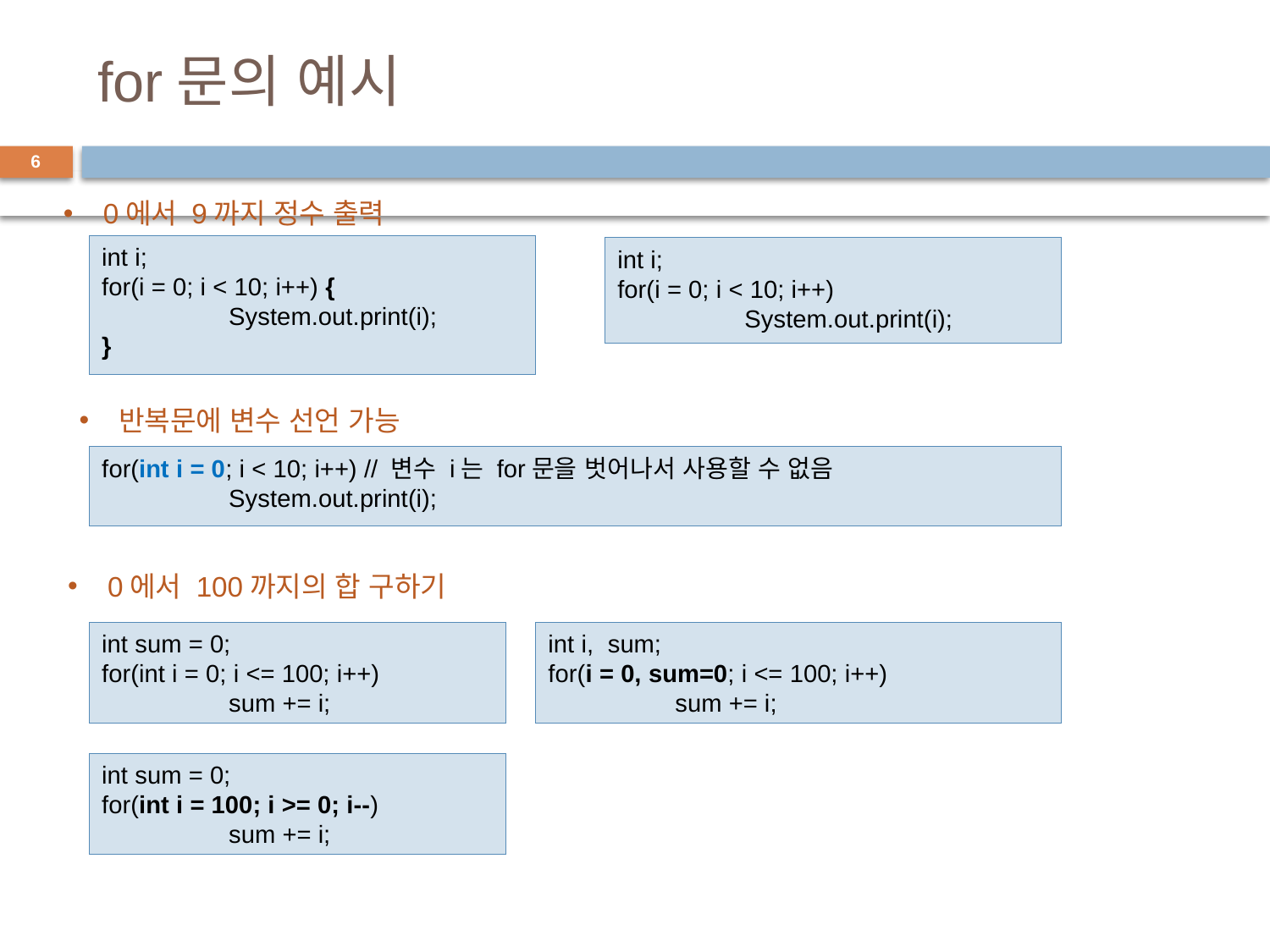

# for문의 예시
6
0에서 9까지 정수 출력
int i;
for(i = 0; i < 10; i++) {
	System.out.print(i);
}
int i;
for(i = 0; i < 10; i++)
	System.out.print(i);
반복문에 변수 선언 가능
for(int i = 0; i < 10; i++) // 변수 i는 for문을 벗어나서 사용할 수 없음
	System.out.print(i);
0에서 100까지의 합 구하기
int sum = 0;
for(int i = 0; i <= 100; i++)
	sum += i;
int i,  sum;
for(i = 0, sum=0; i <= 100; i++)
	sum += i;
int sum = 0;
for(int i = 100; i >= 0; i--)
	sum += i;